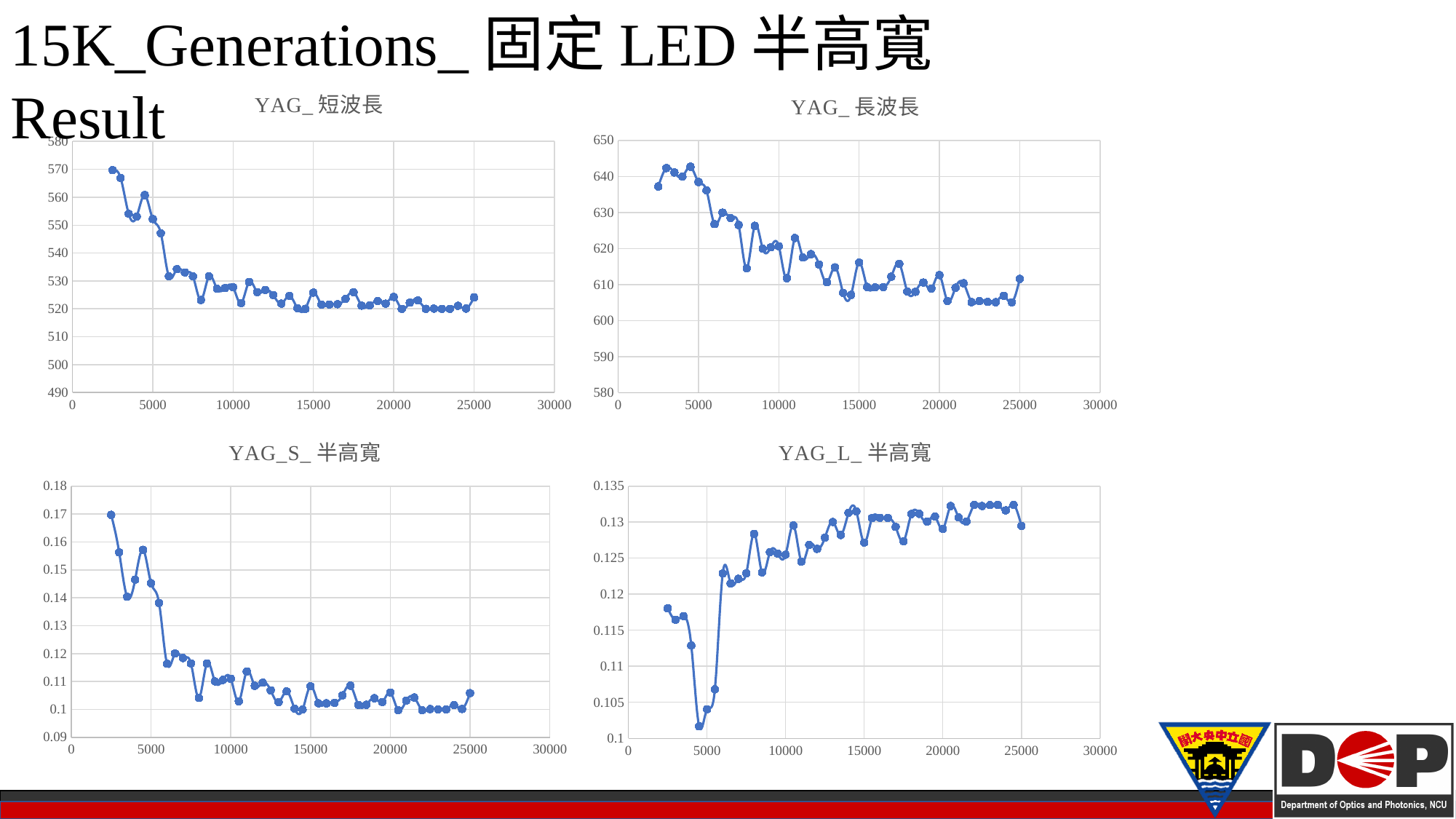

15K_Generations_固定LED半高寬Result

### Chart:

| Category | YAG_長波長 |
|---|---|

### Chart:

| Category | YAG_短波長 |
|---|---|

### Chart:

| Category | YAG_S_半高寬 |
|---|---|

### Chart:

| Category | YAG_L_半高寬 |
|---|---|